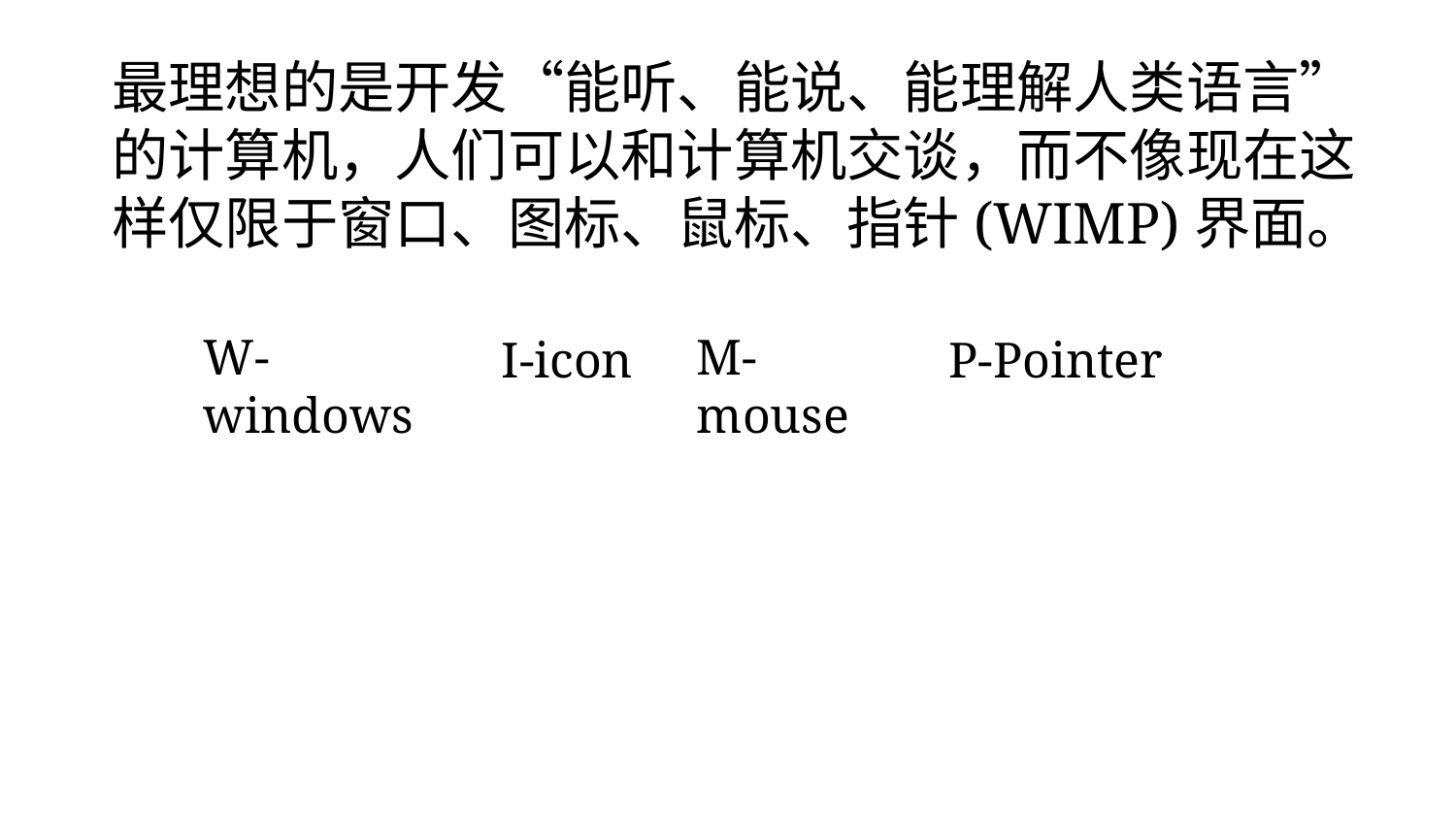

# 最理想的是开发“能听、能说、能理解人类语言”的计算机，人们可以和计算机交谈，而不像现在这样仅限于窗口、图标、鼠标、指针(WIMP)界面。
W-windows
M-mouse
I-icon
P-Pointer